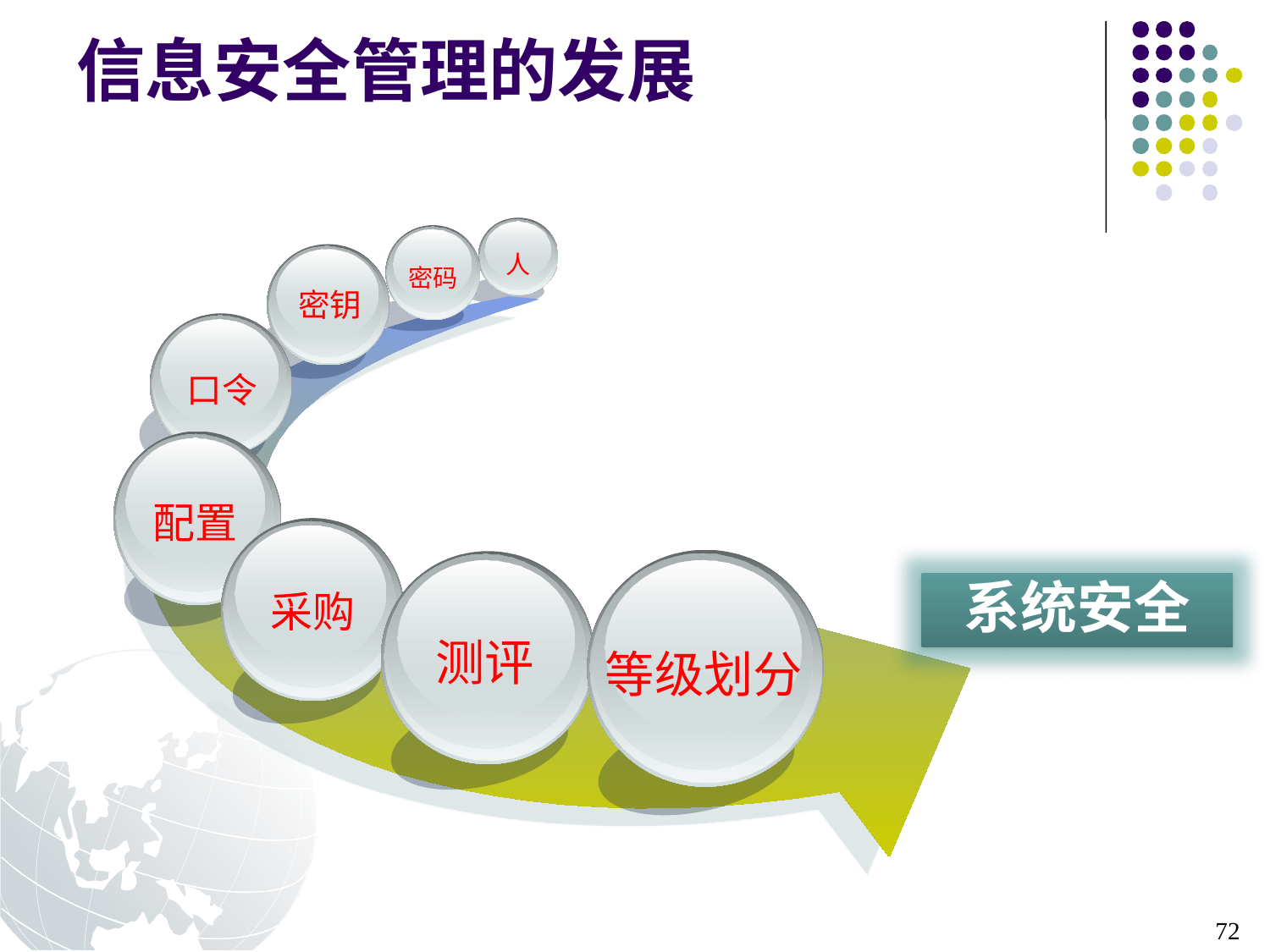

# 信息安全管理的发展

人

密码

密钥

口令

配置

采购

等级划分

测评

系统安全